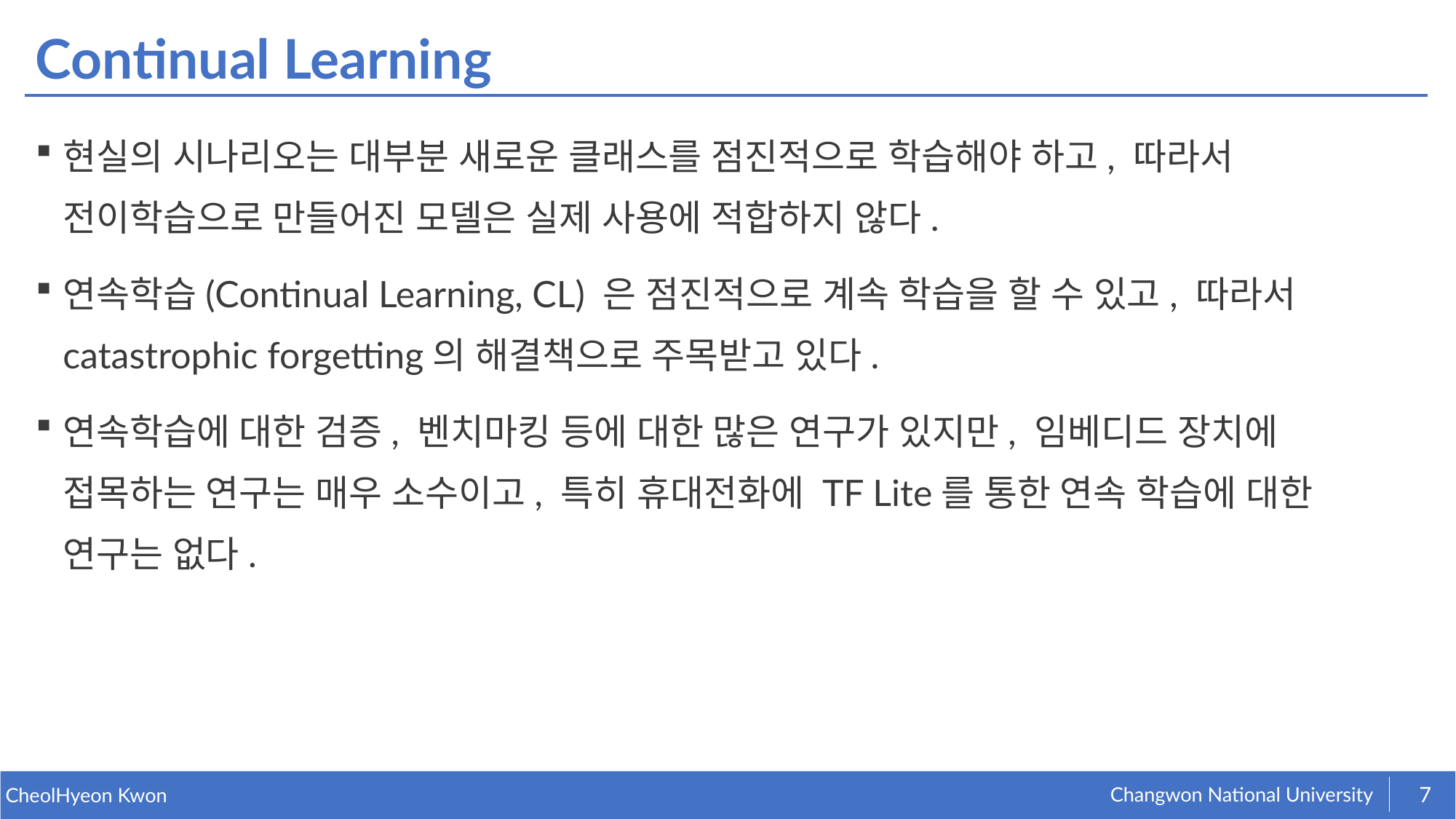

# Continual Learning
현실의 시나리오는 대부분 새로운 클래스를 점진적으로 학습해야 하고, 따라서 전이학습으로 만들어진 모델은 실제 사용에 적합하지 않다.
연속학습(Continual Learning, CL) 은 점진적으로 계속 학습을 할 수 있고, 따라서 catastrophic forgetting의 해결책으로 주목받고 있다.
연속학습에 대한 검증, 벤치마킹 등에 대한 많은 연구가 있지만, 임베디드 장치에 접목하는 연구는 매우 소수이고, 특히 휴대전화에 TF Lite를 통한 연속 학습에 대한 연구는 없다.
7